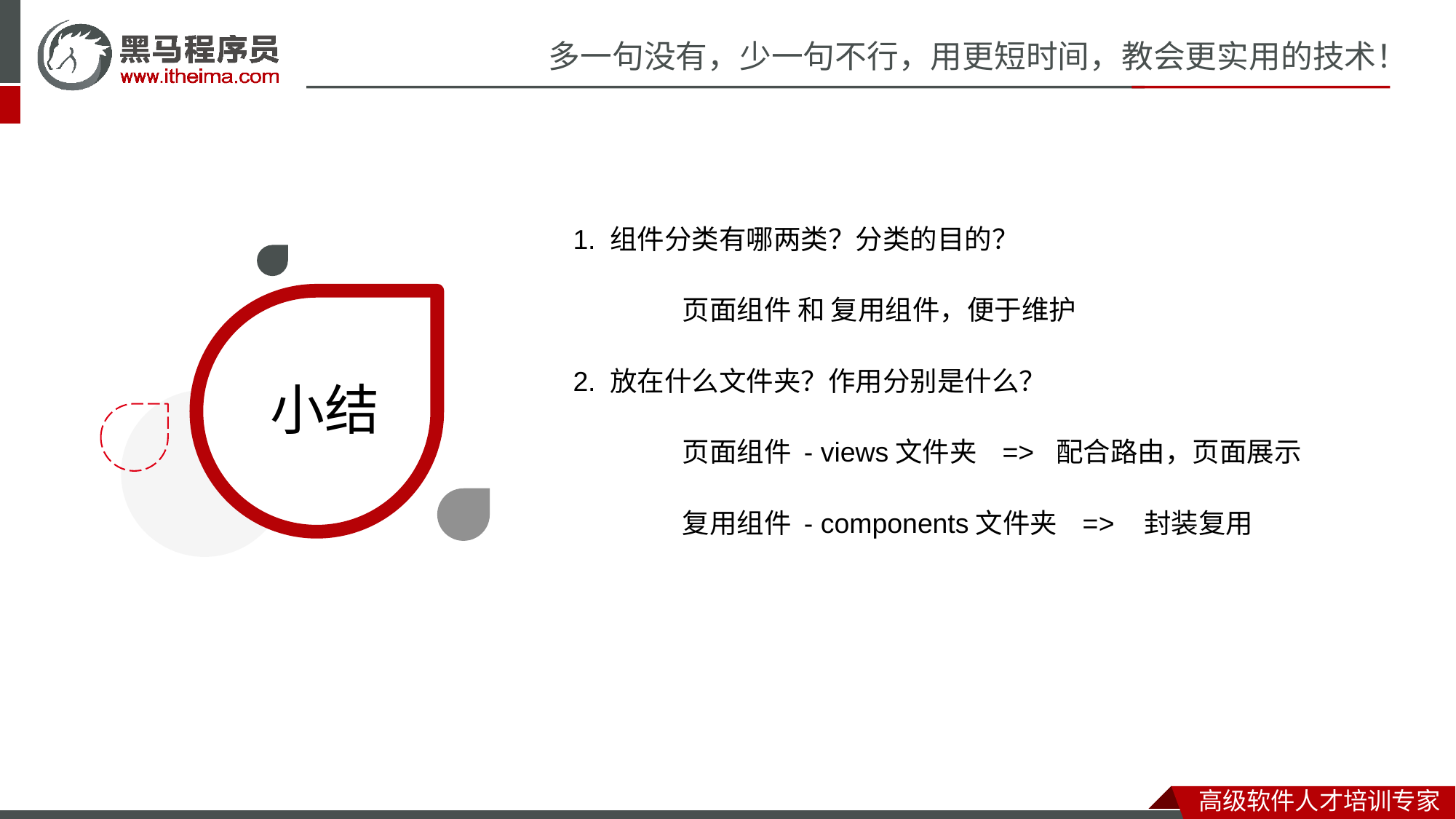

1. 组件分类有哪两类？分类的目的？
	页面组件 和 复用组件，便于维护
2. 放在什么文件夹？作用分别是什么？
	页面组件 - views文件夹   =>  配合路由，页面展示
	复用组件 - components文件夹   =>   封装复用